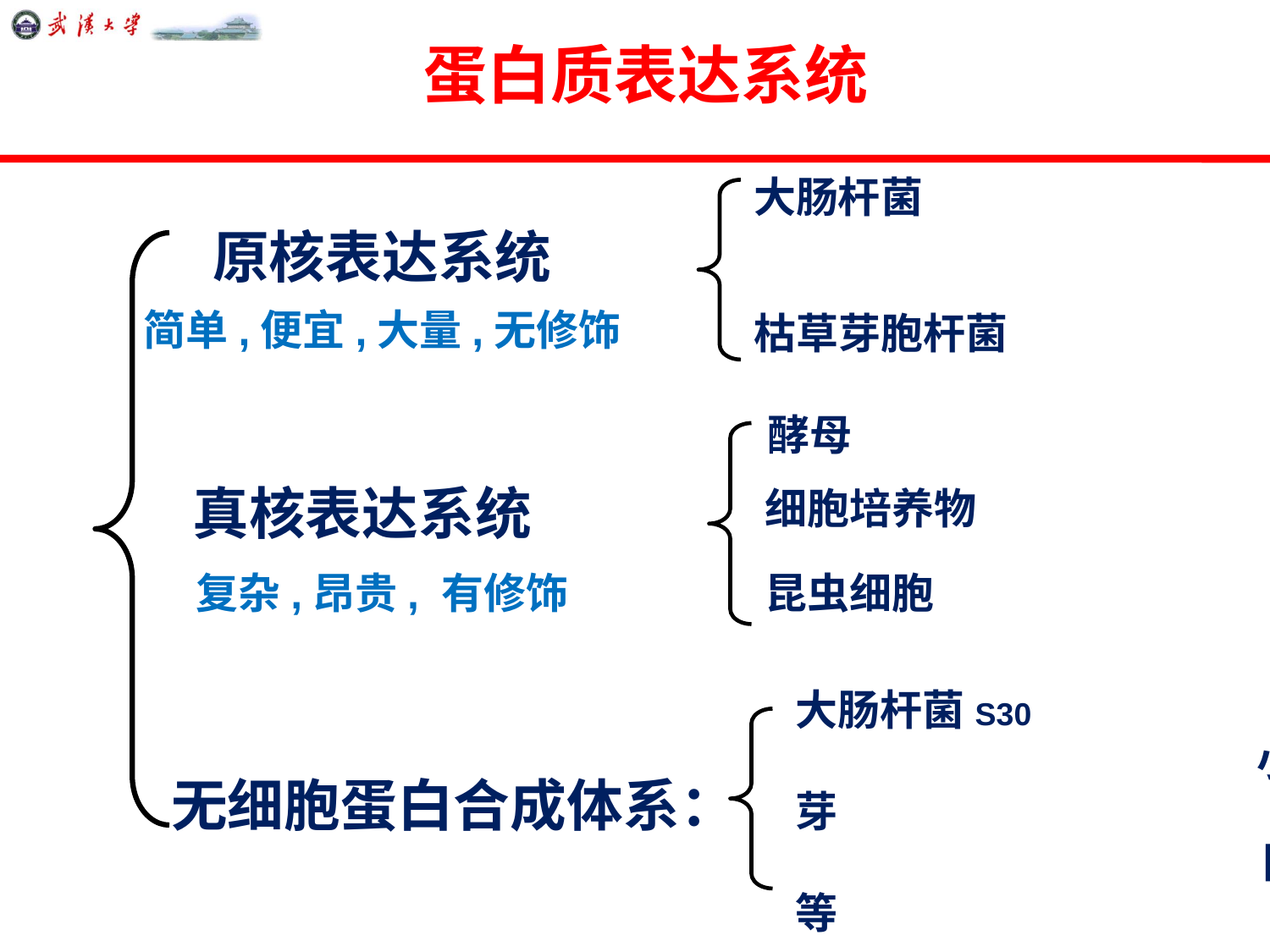

# 蛋白质表达系统
大肠杆菌

原核表达系统

简单,便宜,大量,无修饰
枯草芽胞杆菌
酵母
真核表达系统
细胞培养物
复杂,昂贵, 有修饰
昆虫细胞

大肠杆菌S30
                                                               小麦胚芽
                                                网织红等

无细胞蛋白合成体系：